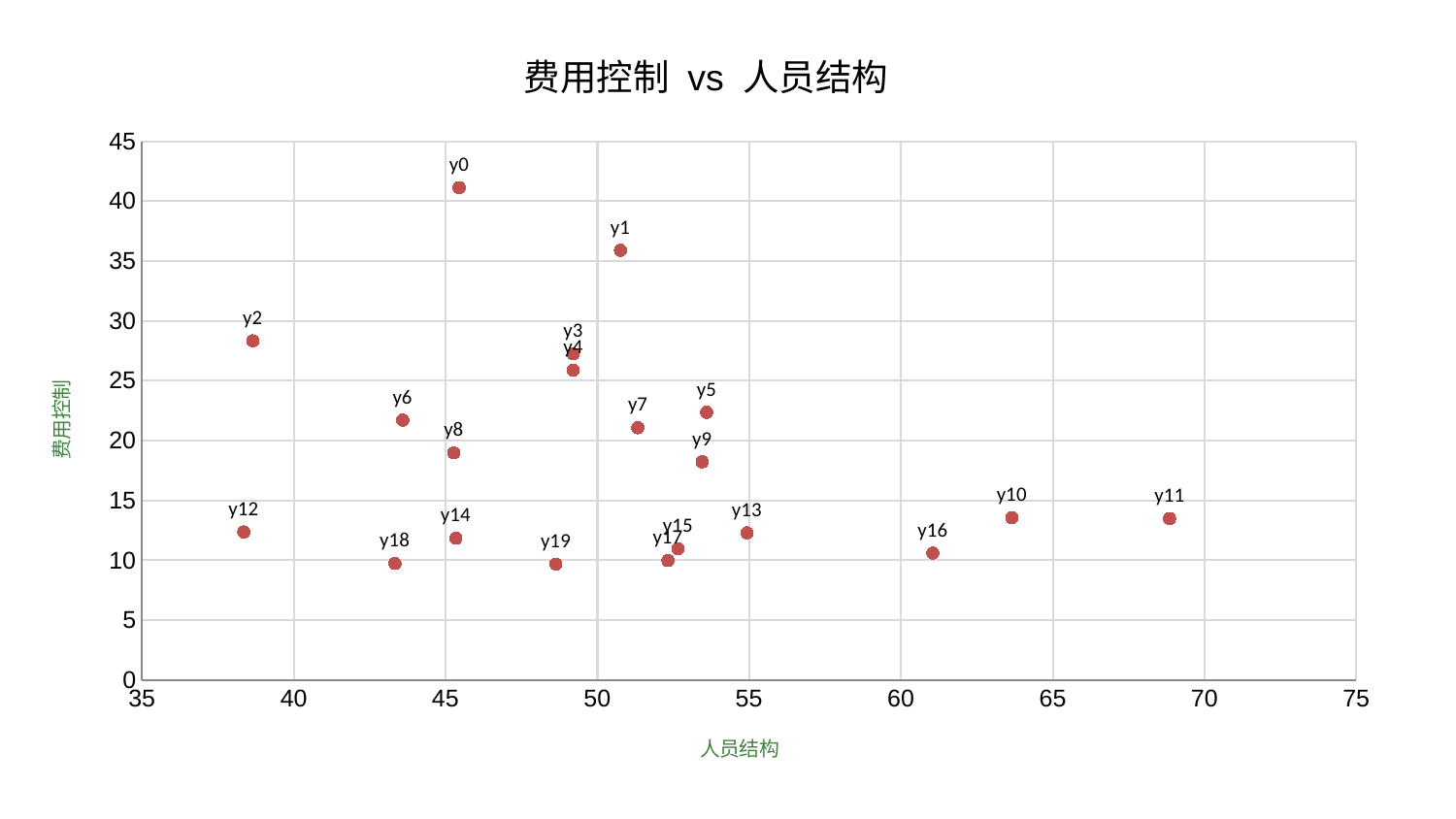

### Chart: 费用控制 vs 人员结构

| Category | 费用控制 |
|---|---|
36